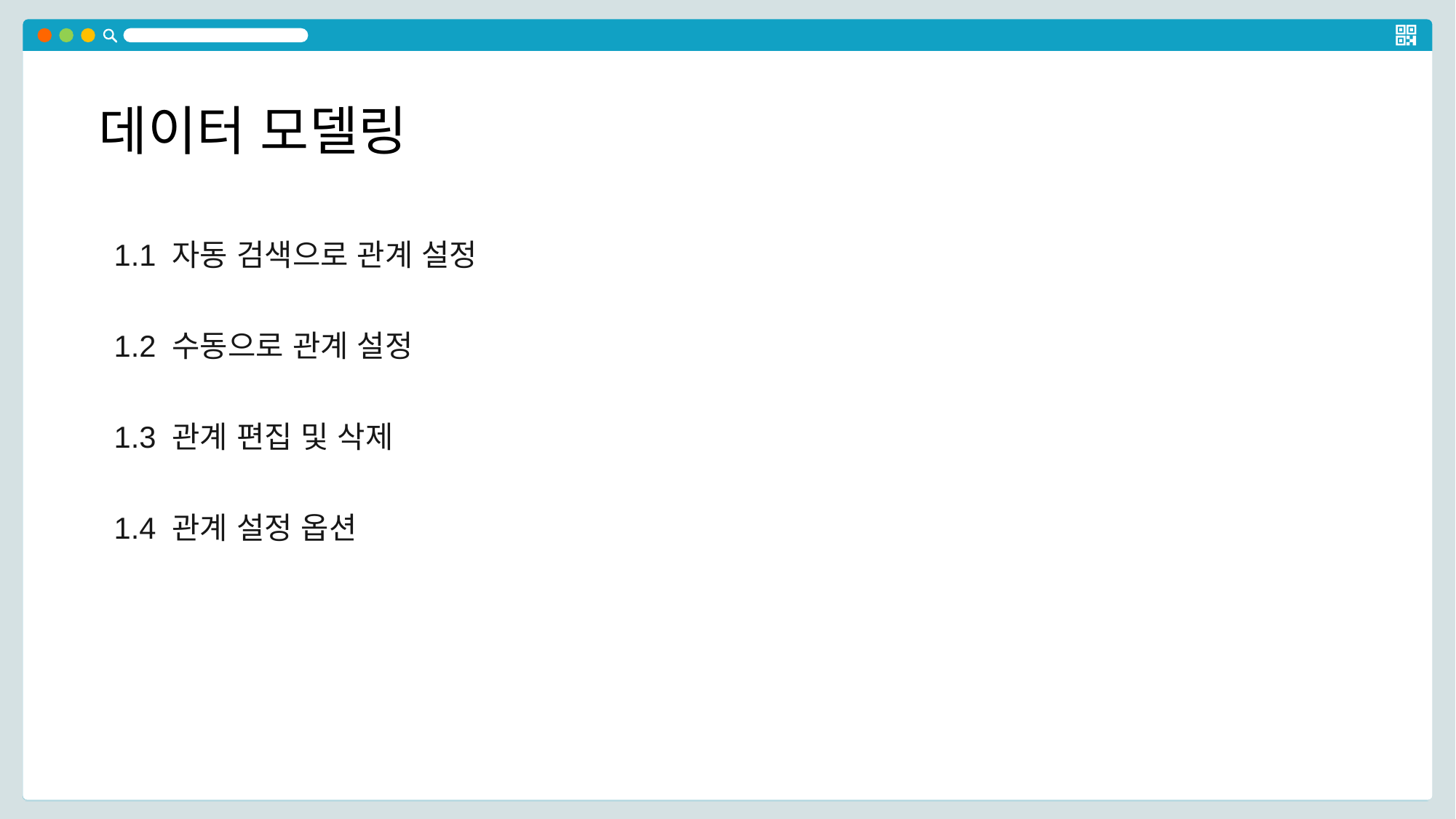

데이터 모델링
1.1 자동 검색으로 관계 설정
1.2 수동으로 관계 설정
1.3 관계 편집 및 삭제
1.4 관계 설정 옵션